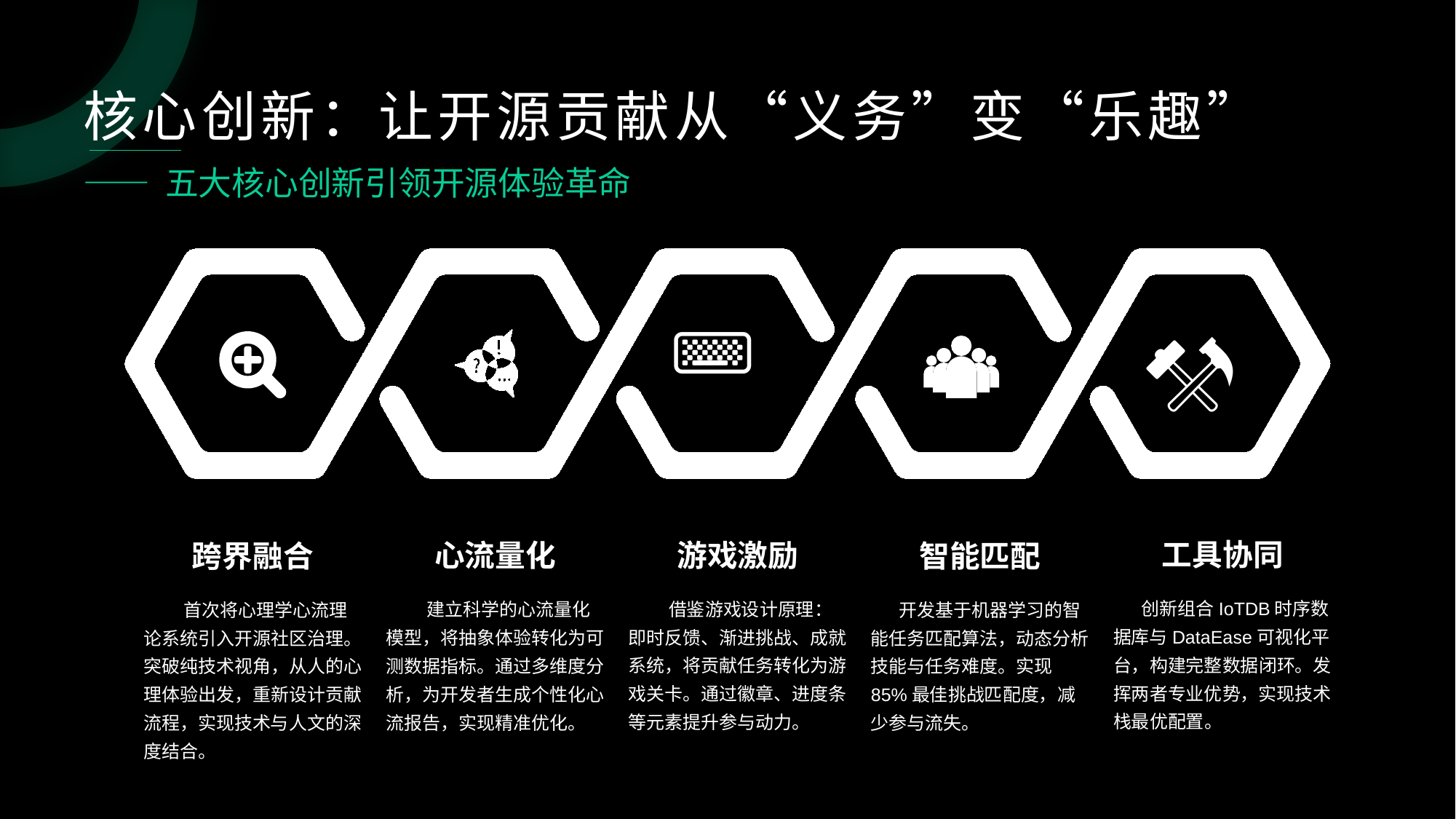

核心创新：让开源贡献从“义务”变“乐趣”
—— 五大核心创新引领开源体验革命

⌨
⚒

工具协同
      创新组合IoTDB时序数据库与DataEase可视化平台，构建完整数据闭环。发挥两者专业优势，实现技术栈最优配置。
游戏激励
         借鉴游戏设计原理：即时反馈、渐进挑战、成就系统，将贡献任务转化为游戏关卡。通过徽章、进度条等元素提升参与动力。
心流量化
         建立科学的心流量化模型，将抽象体验转化为可测数据指标。通过多维度分析，为开发者生成个性化心流报告，实现精准优化。
跨界融合
         首次将心理学心流理论系统引入开源社区治理。突破纯技术视角，从人的心理体验出发，重新设计贡献流程，实现技术与人文的深度结合。
智能匹配
      开发基于机器学习的智能任务匹配算法，动态分析技能与任务难度。实现85%最佳挑战匹配度，减少参与流失。